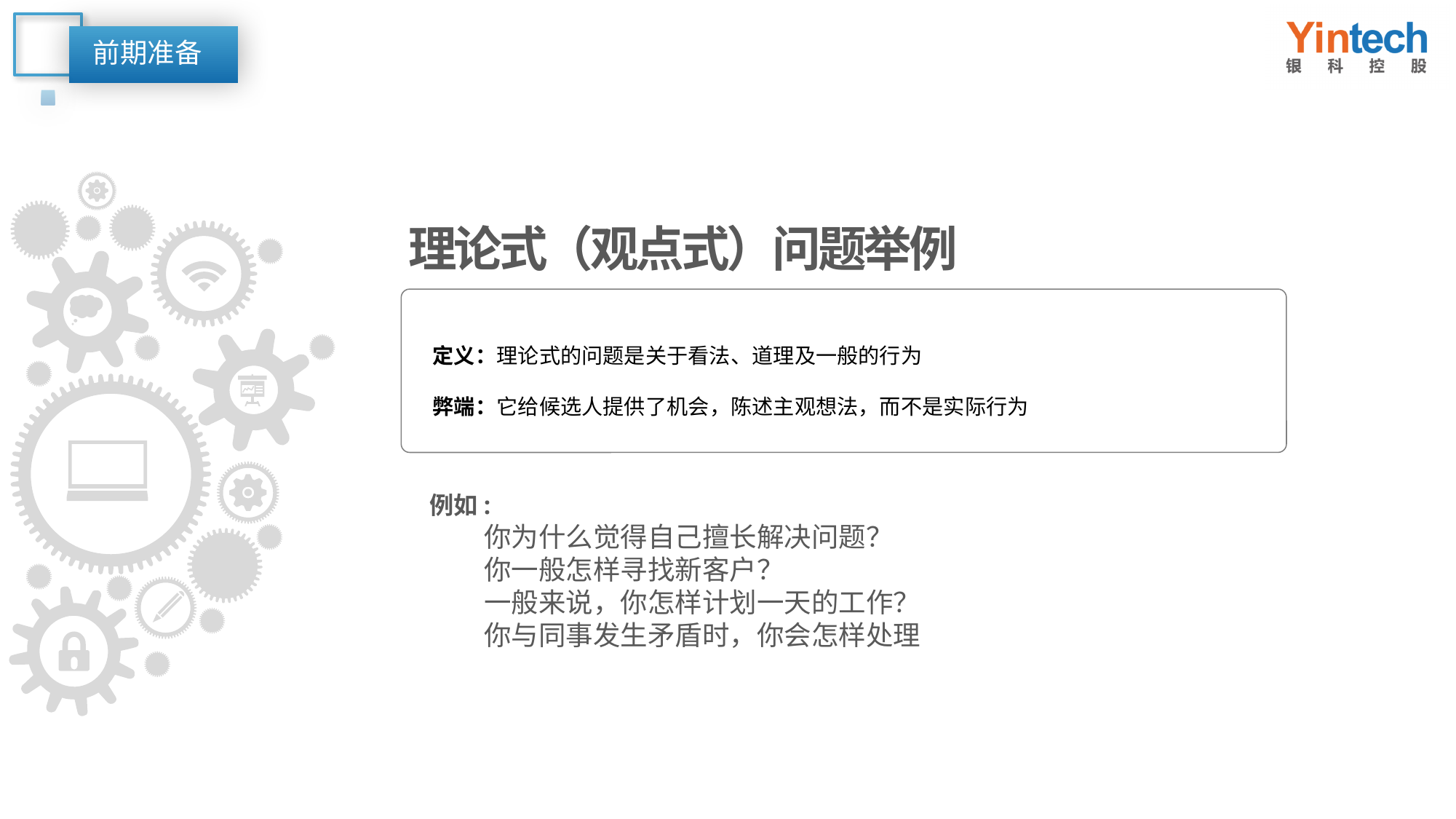

前期准备

理论式（观点式）问题举例

定义：理论式的问题是关于看法、道理及一般的行为
弊端：它给候选人提供了机会，陈述主观想法，而不是实际行为
例如:
你为什么觉得自己擅长解决问题？
你一般怎样寻找新客户？
一般来说，你怎样计划一天的工作？
你与同事发生矛盾时，你会怎样处理